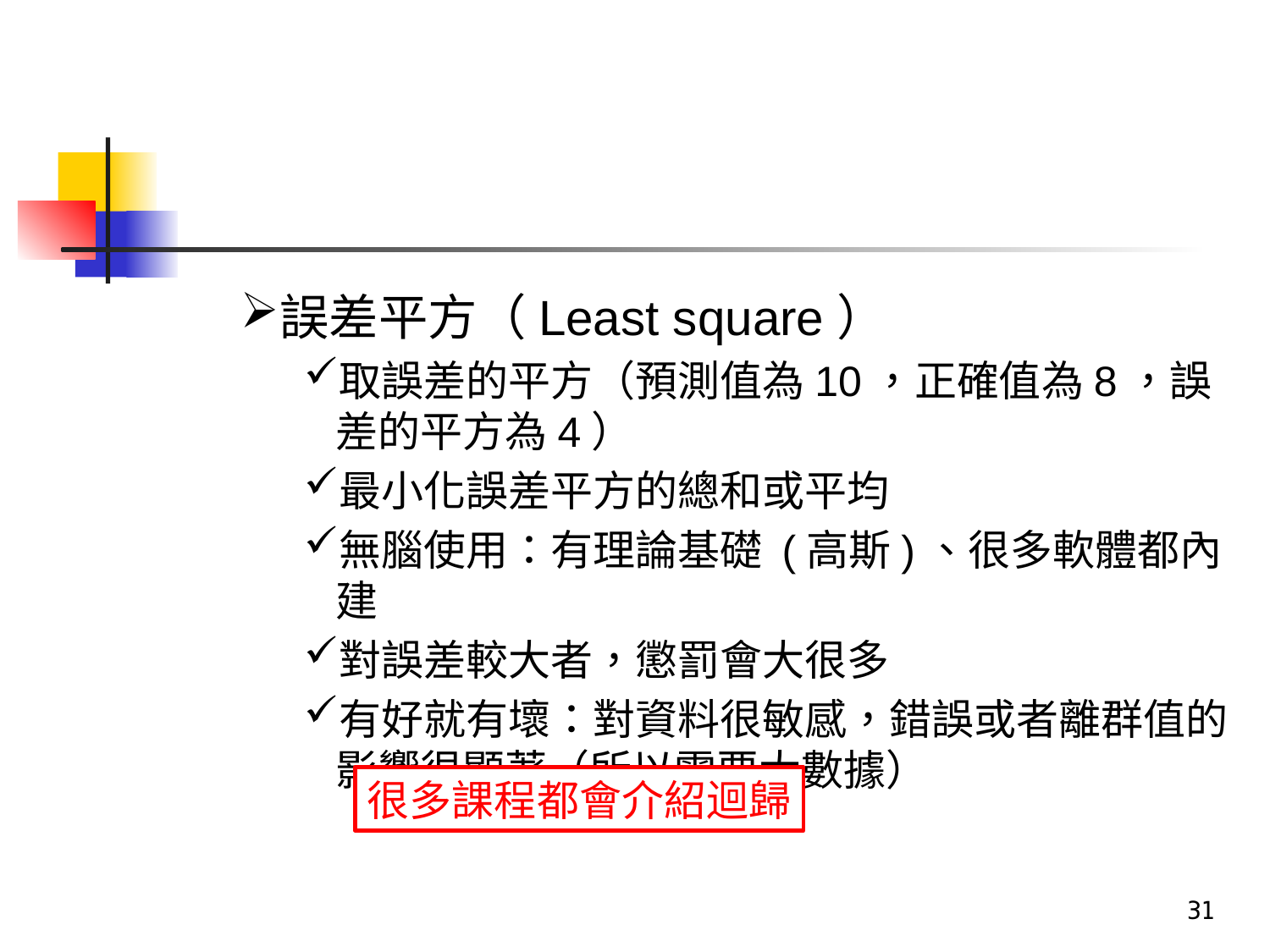

誤差平方（Least square）
取誤差的平方（預測值為10，正確值為8，誤差的平方為4）
最小化誤差平方的總和或平均
無腦使用：有理論基礎 (高斯)、很多軟體都內建
對誤差較大者，懲罰會大很多
有好就有壞：對資料很敏感，錯誤或者離群值的影響很顯著（所以需要大數據）
很多課程都會介紹迴歸
31